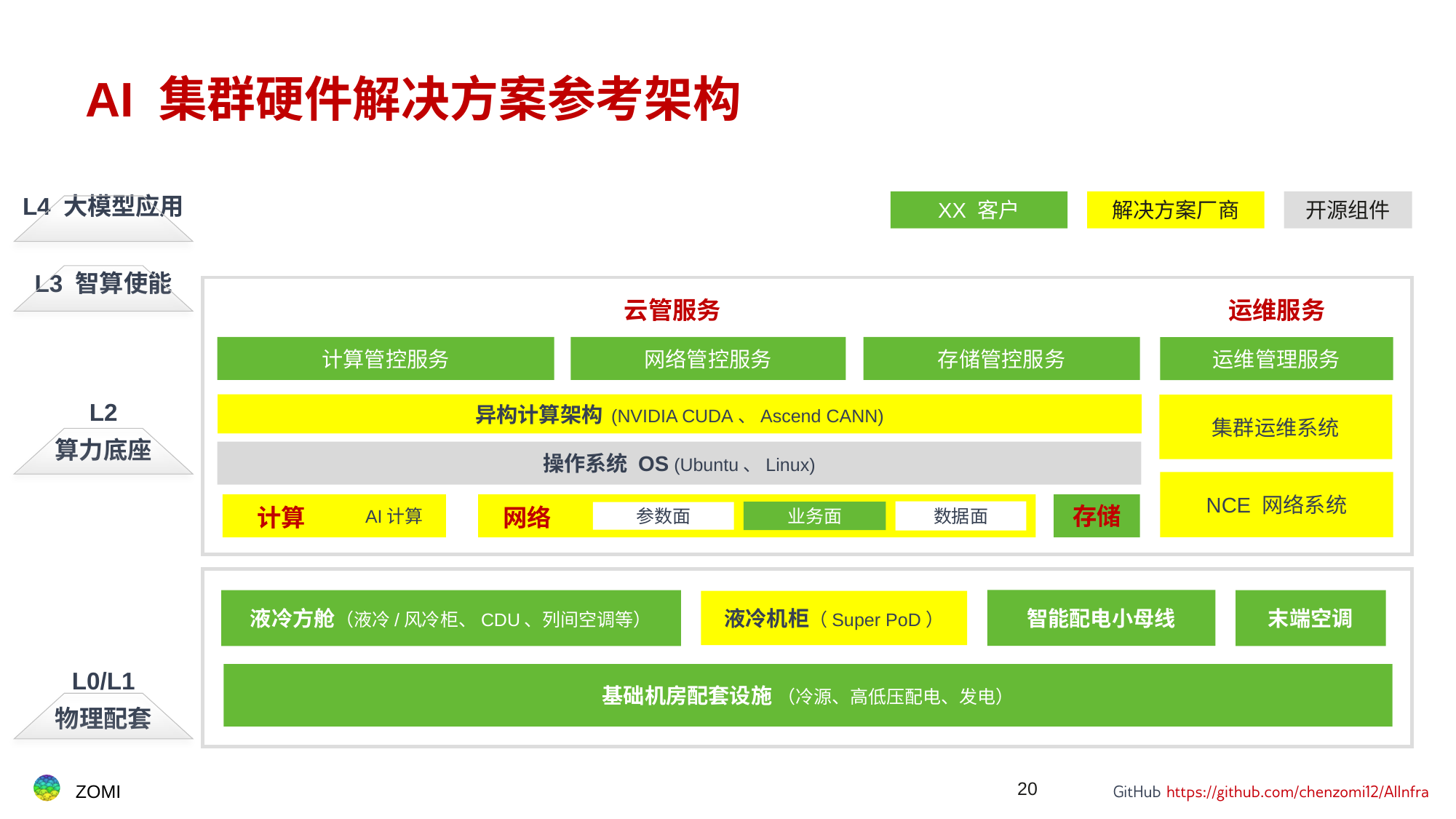

# AI 集群硬件解决方案参考架构
L4 大模型应用
XX 客户
解决方案厂商
开源组件

L3 智算使能

运维服务
云管服务

计算管控服务
网络管控服务
存储管控服务
运维管理服务
L2
算力底座
异构计算架构 (NVIDIA CUDA、Ascend CANN)
集群运维系统

操作系统 OS (Ubuntu、Linux)
NCE 网络系统

存储
AI计算
计算
网络
数据面
业务面
参数面

液冷方舱（液冷/风冷柜、CDU、列间空调等）
智能配电小母线
末端空调
液冷机柜（Super PoD）
L0/L1
物理配套
基础机房配套设施 （冷源、高低压配电、发电）